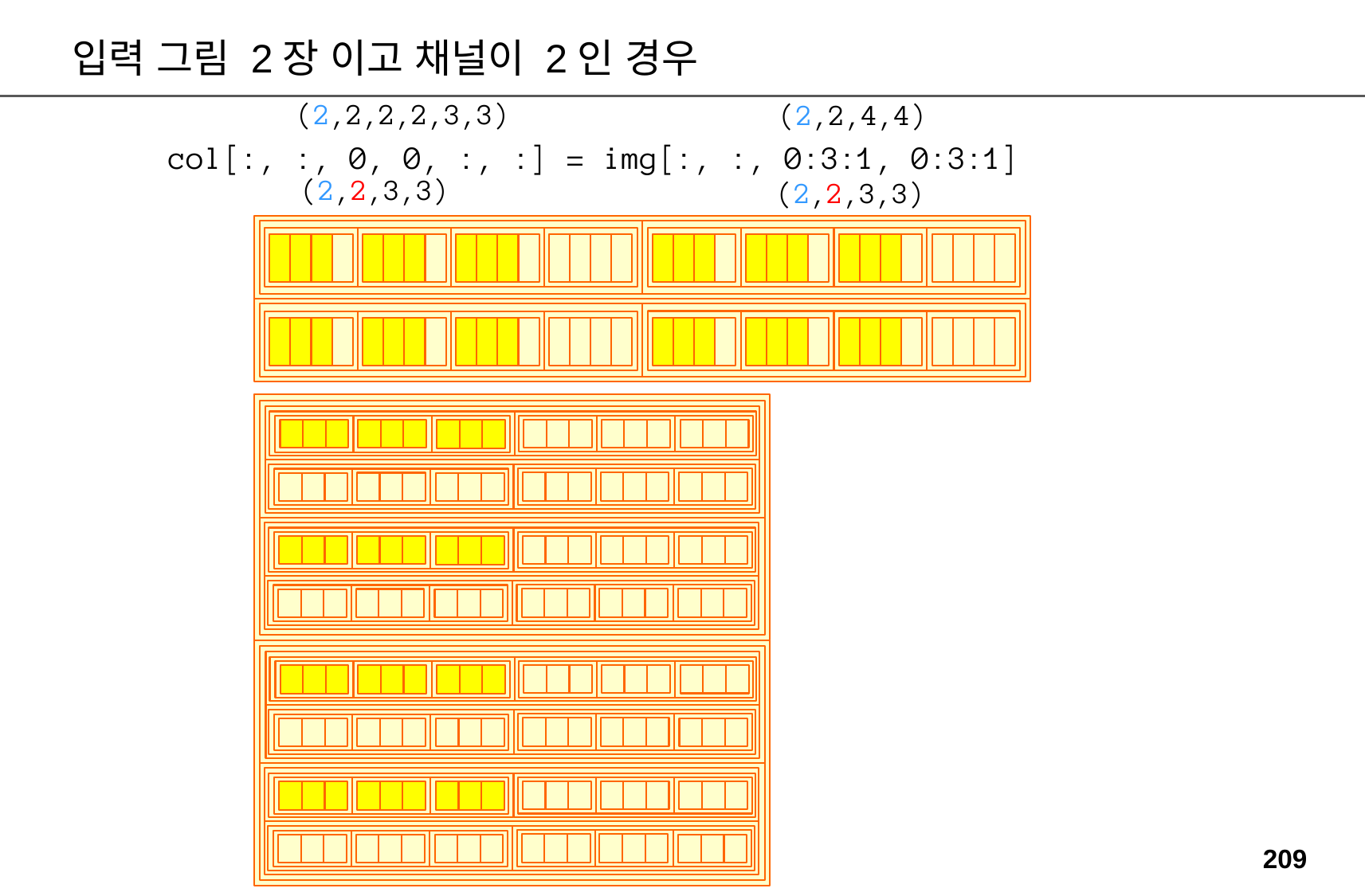

입력 그림 2장 이고 채널이 2인 경우
(2,2,2,2,3,3)
(2,2,4,4)
col[:, :, 0, 0, :, :] = img[:, :, 0:3:1, 0:3:1]
(2,2,3,3)
(2,2,3,3)